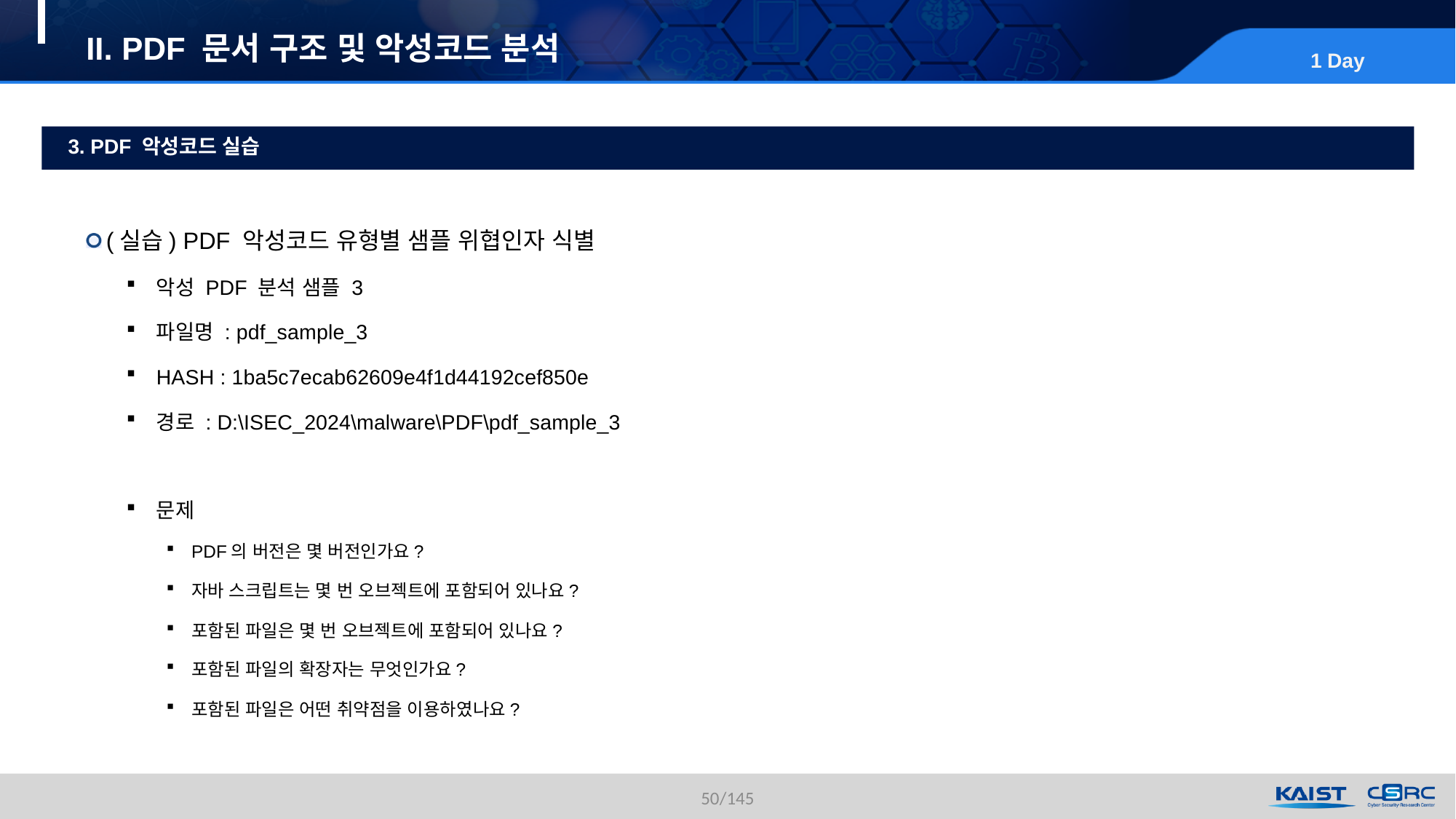

# II. PDF 문서 구조 및 악성코드 분석
3. PDF 악성코드 실습
(실습) PDF 악성코드 유형별 샘플 위협인자 식별
악성 PDF 분석 샘플 3
파일명 : pdf_sample_3
HASH : 1ba5c7ecab62609e4f1d44192cef850e
경로 : D:\ISEC_2024\malware\PDF\pdf_sample_3

문제
PDF의 버전은 몇 버전인가요?
자바 스크립트는 몇 번 오브젝트에 포함되어 있나요?
포함된 파일은 몇 번 오브젝트에 포함되어 있나요?
포함된 파일의 확장자는 무엇인가요?
포함된 파일은 어떤 취약점을 이용하였나요?
50/145